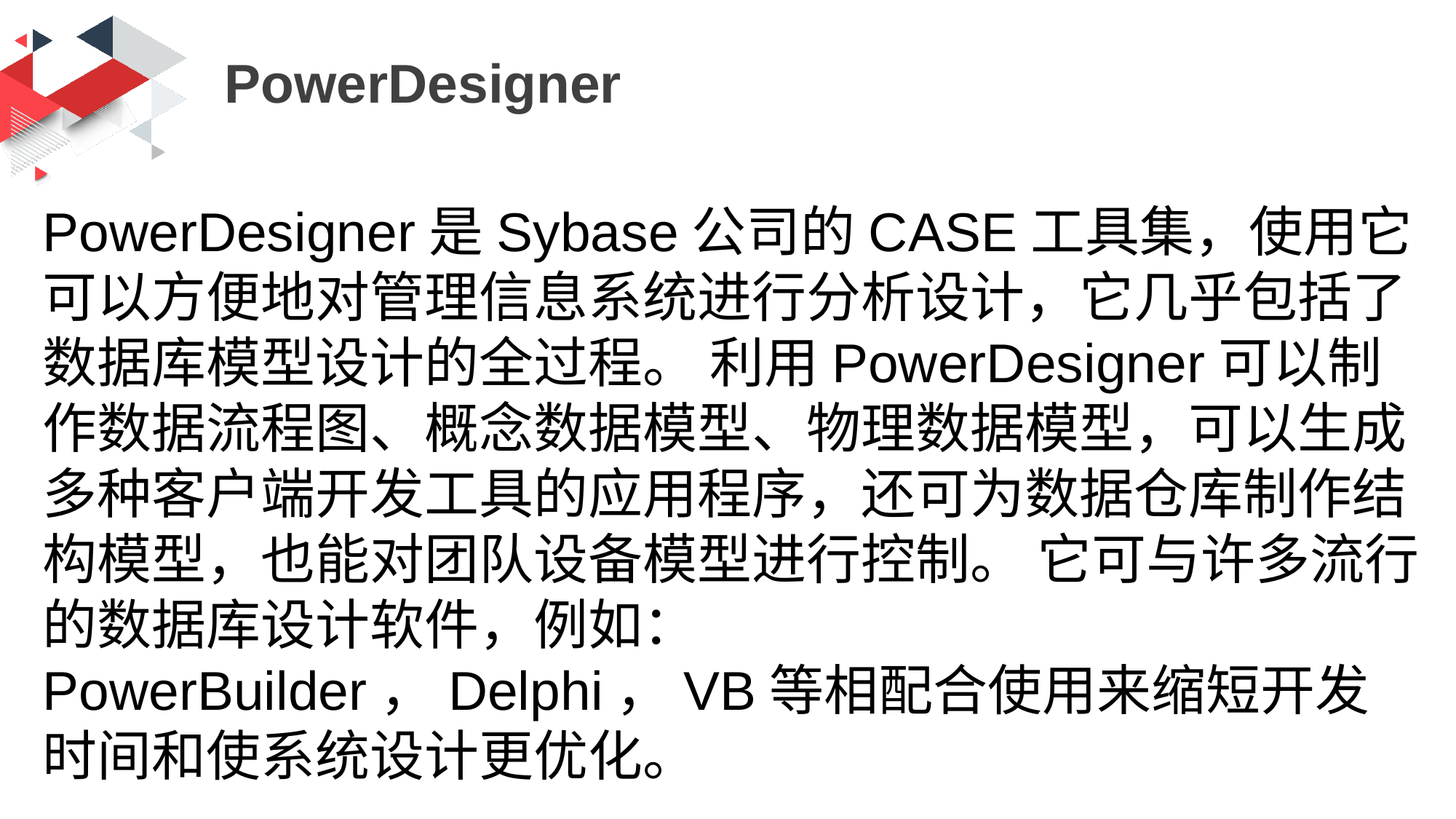

PowerDesigner
PowerDesigner是Sybase公司的CASE工具集，使用它可以方便地对管理信息系统进行分析设计，它几乎包括了数据库模型设计的全过程。 利用PowerDesigner可以制作数据流程图、概念数据模型、物理数据模型，可以生成多种客户端开发工具的应用程序，还可为数据仓库制作结构模型，也能对团队设备模型进行控制。 它可与许多流行的数据库设计软件，例如：PowerBuilder，Delphi，VB等相配合使用来缩短开发时间和使系统设计更优化。